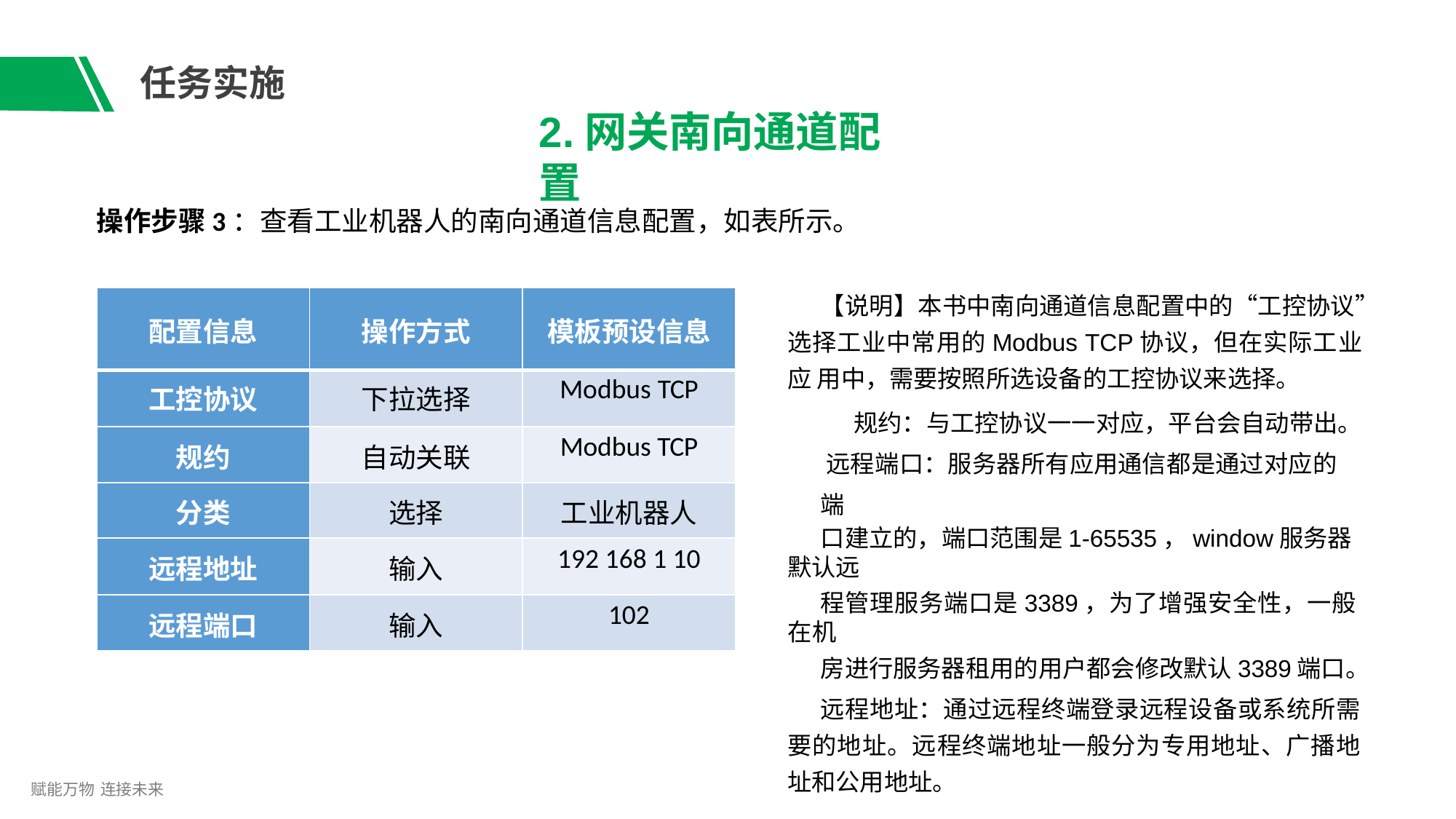

# 任务实施
2.网关南向通道配置
操作步骤3：查看工业机器人的南向通道信息配置，如表所示。

【说明】本书中南向通道信息配置中的“工控协议” 选择工业中常用的Modbus TCP协议，但在实际工业应 用中，需要按照所选设备的工控协议来选择。
规约：与工控协议一一对应，平台会自动带出。 远程端口：服务器所有应用通信都是通过对应的端
口建立的，端口范围是1-65535，window服务器默认远
程管理服务端口是3389，为了增强安全性，一般在机
房进行服务器租用的用户都会修改默认3389端口。
远程地址：通过远程终端登录远程设备或系统所需 要的地址。远程终端地址一般分为专用地址、广播地 址和公用地址。
| 配置信息 | 操作方式 | 模板预设信息 |
| --- | --- | --- |
| 工控协议 | 下拉选择 | Modbus TCP |
| 规约 | 自动关联 | Modbus TCP |
| 分类 | 选择 | 工业机器人 |
| 远程地址 | 输入 | 192 168 1 10 |
| 远程端口 | 输入 | 102 |
赋能万物 连接未来